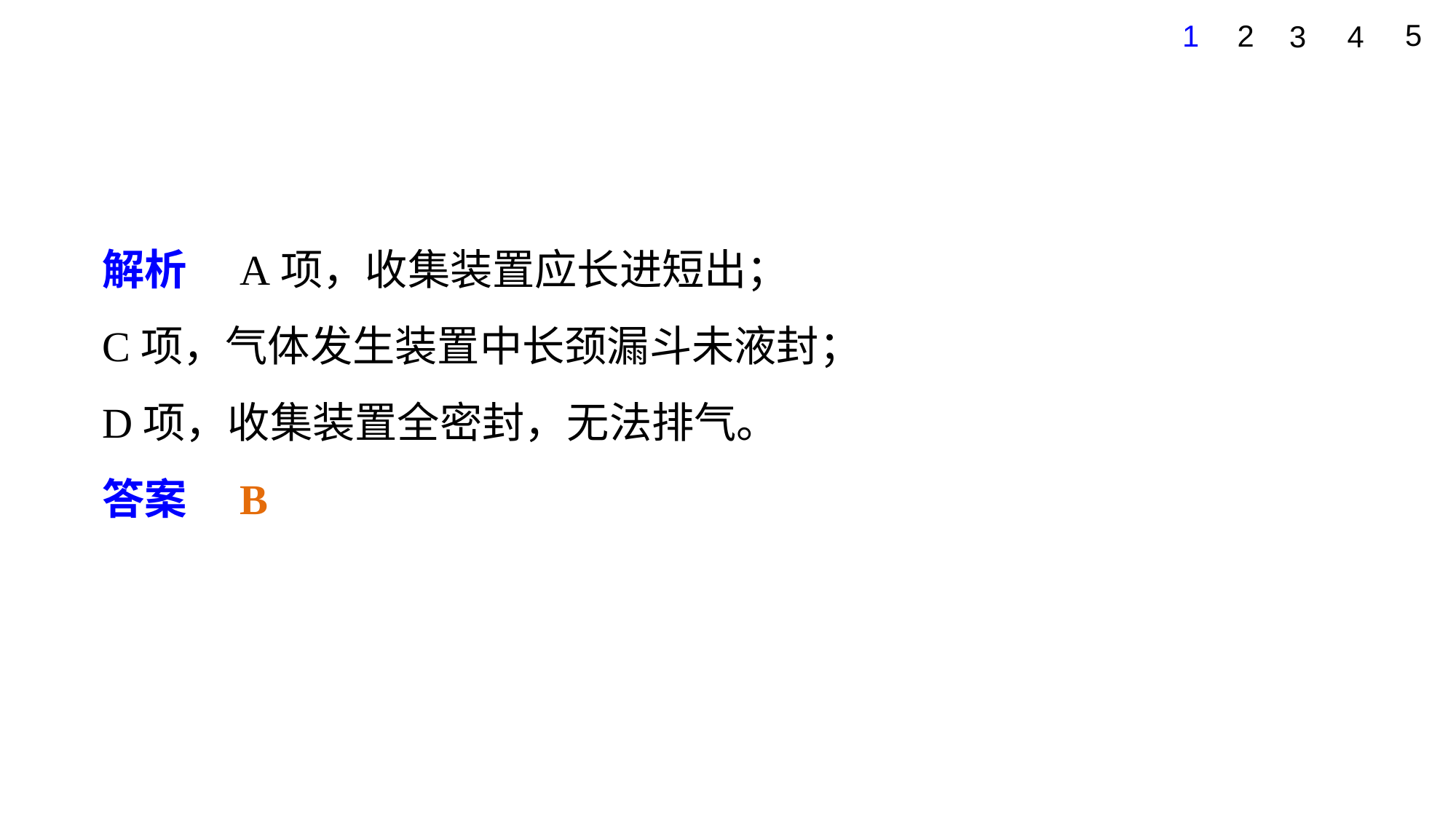

5
1
2
3
4
解析　A项，收集装置应长进短出；
C项，气体发生装置中长颈漏斗未液封；
D项，收集装置全密封，无法排气。
答案　B